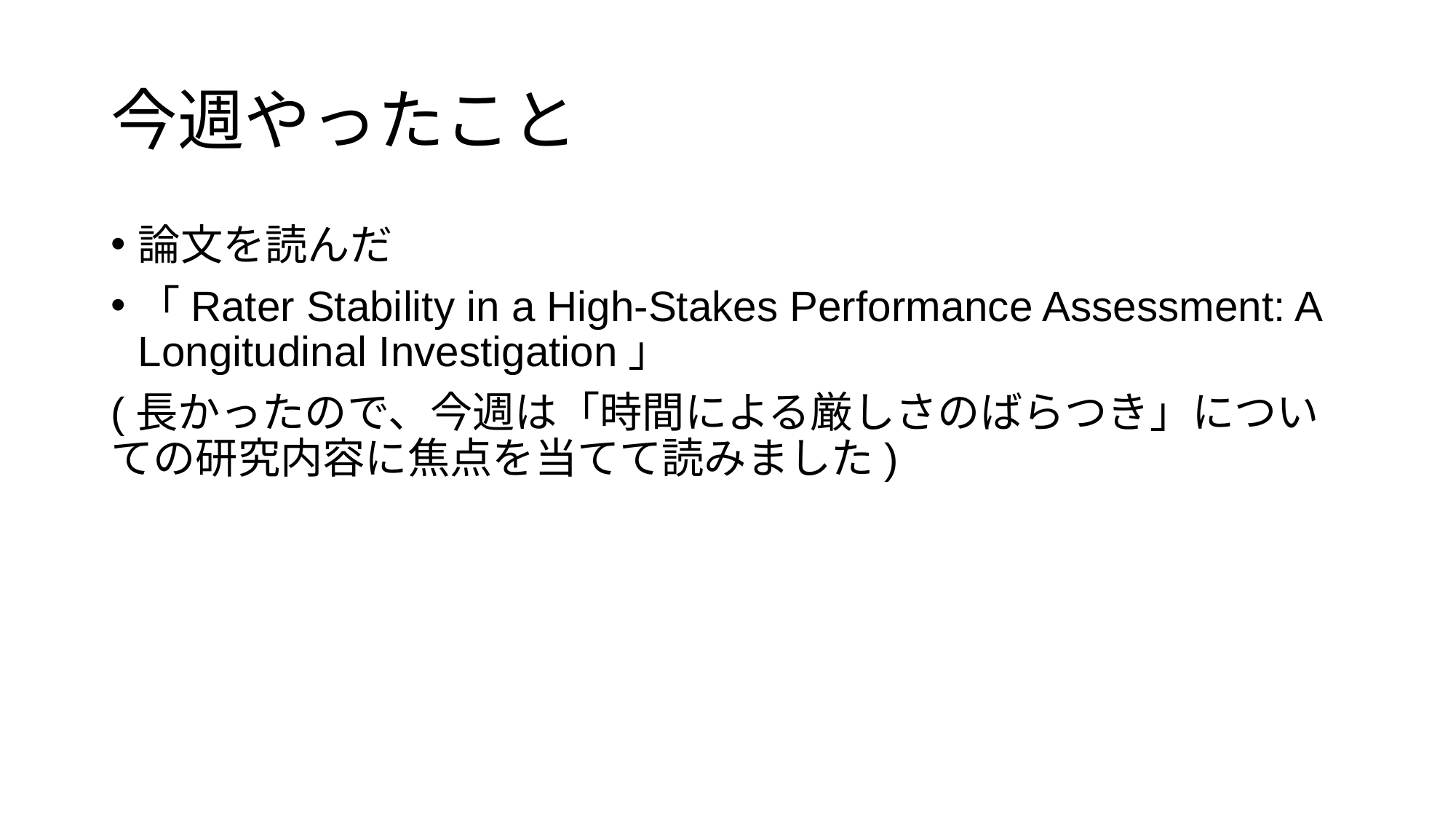

# 今週やったこと
論文を読んだ
「Rater Stability in a High-Stakes Performance Assessment: A Longitudinal Investigation」
(長かったので、今週は「時間による厳しさのばらつき」についての研究内容に焦点を当てて読みました)